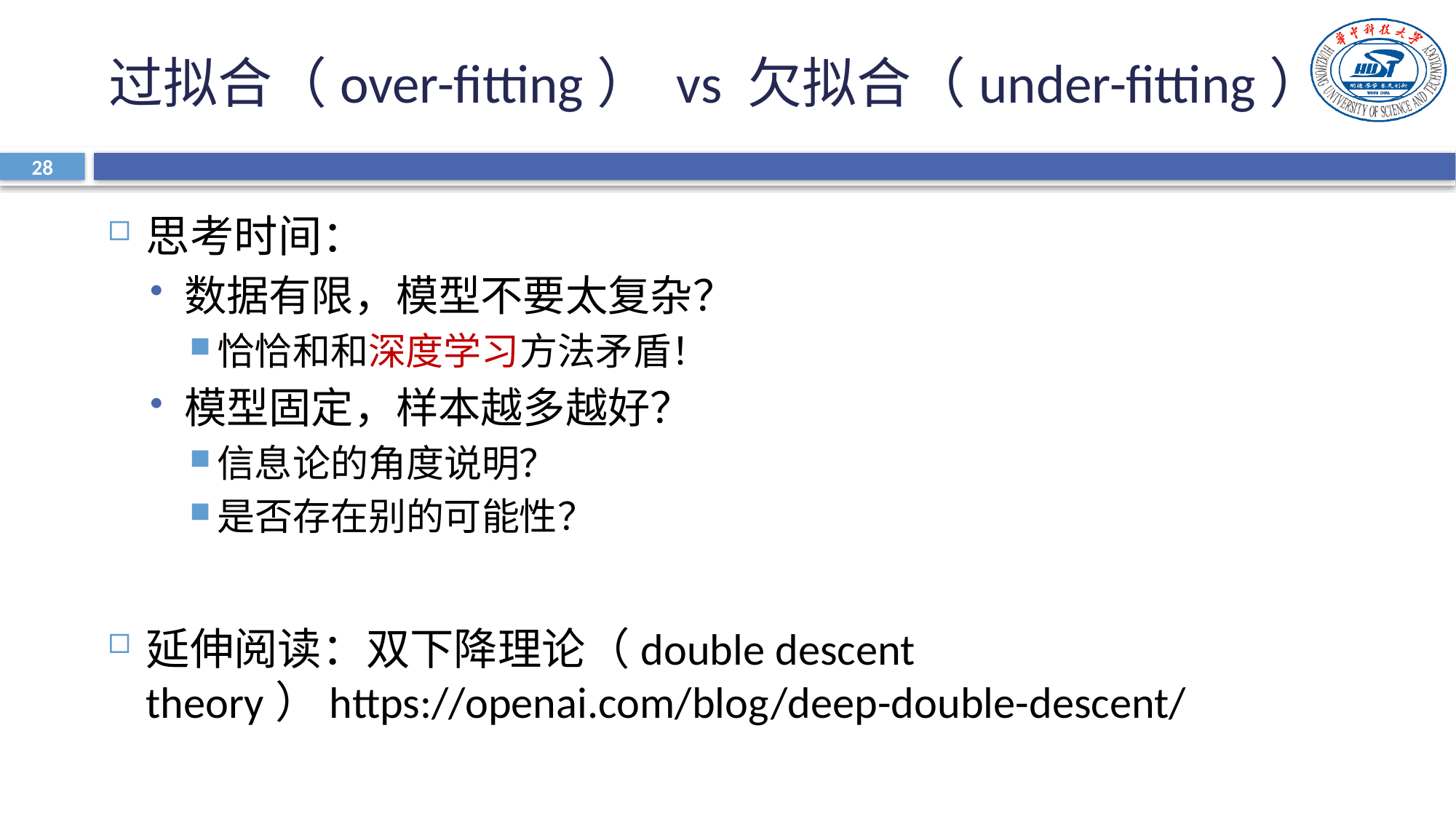

# 过拟合（over-fitting） vs 欠拟合（under-fitting）
28
思考时间：
数据有限，模型不要太复杂？
恰恰和和深度学习方法矛盾！
模型固定，样本越多越好？
信息论的角度说明？
是否存在别的可能性？

延伸阅读：双下降理论（double descent theory）https://openai.com/blog/deep-double-descent/